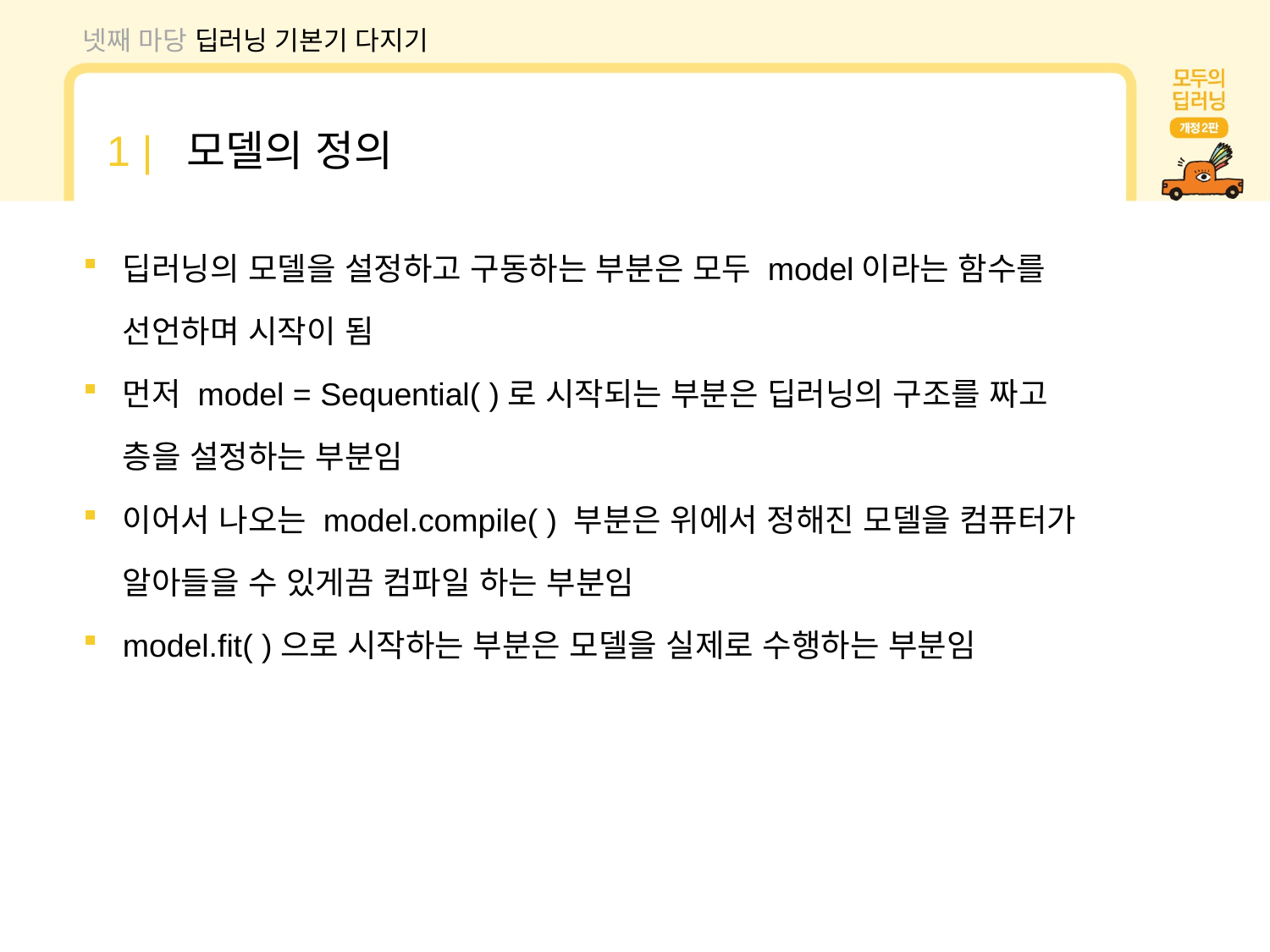

넷째 마당 딥러닝 기본기 다지기
1 |  모델의 정의
딥러닝의 모델을 설정하고 구동하는 부분은 모두 model이라는 함수를 선언하며 시작이 됨
먼저 model = Sequential( )로 시작되는 부분은 딥러닝의 구조를 짜고 층을 설정하는 부분임
이어서 나오는 model.compile( ) 부분은 위에서 정해진 모델을 컴퓨터가 알아들을 수 있게끔 컴파일 하는 부분임
model.fit( )으로 시작하는 부분은 모델을 실제로 수행하는 부분임